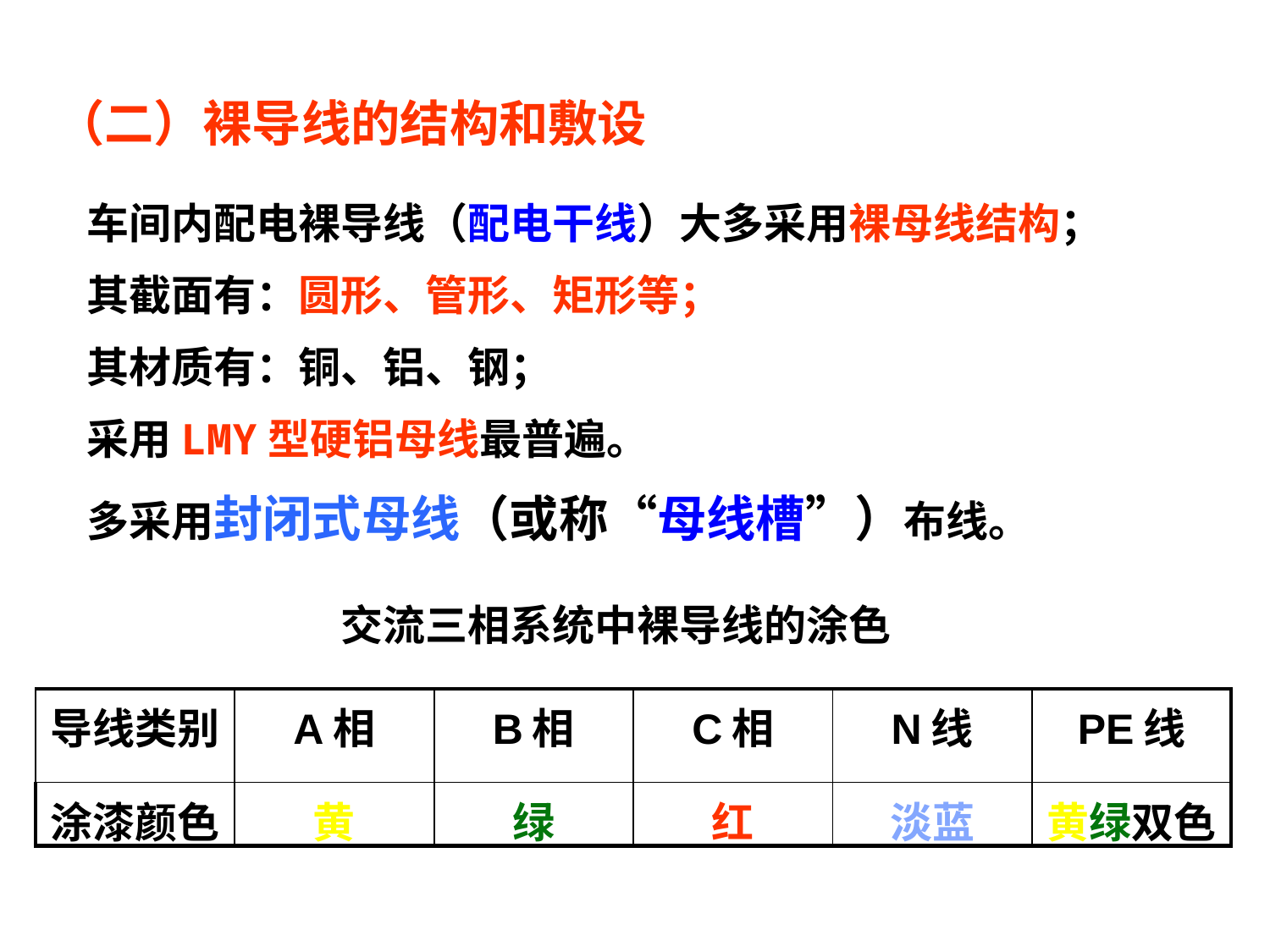

# （二）裸导线的结构和敷设
车间内配电裸导线（配电干线）大多采用裸母线结构；
其截面有：圆形、管形、矩形等；
其材质有：铜、铝、钢；
采用LMY型硬铝母线最普遍。
多采用封闭式母线（或称“母线槽”）布线。
交流三相系统中裸导线的涂色
| 导线类别 | A相 | B相 | C相 | N线 | PE线 |
| --- | --- | --- | --- | --- | --- |
| 涂漆颜色 | 黄 | 绿 | 红 | 淡蓝 | 黄绿双色 |